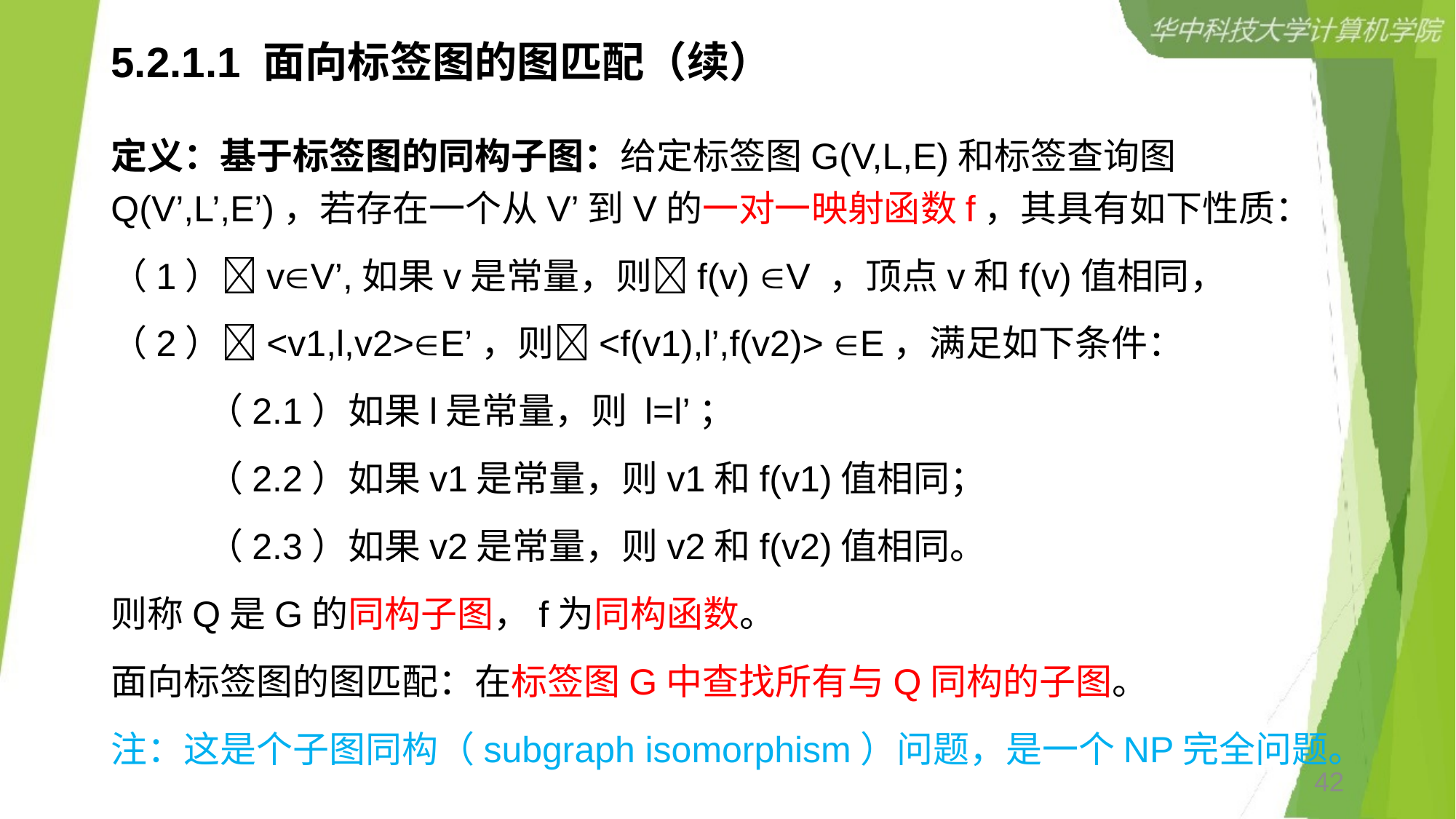

# 5.2.1.1 面向标签图的图匹配（续）
定义：基于标签图的同构子图：给定标签图G(V,L,E)和标签查询图Q(V’,L’,E’)，若存在一个从V’到V的一对一映射函数f，其具有如下性质：
（1）∀v∈V’,如果v是常量，则∃f(v) ∈V ，顶点v和f(v)值相同，
（2）∀<v1,l,v2>∈E’，则∃<f(v1),l’,f(v2)> ∈E，满足如下条件：
（2.1）如果l是常量，则 l=l’；
（2.2）如果v1是常量，则v1和f(v1)值相同；
（2.3）如果v2是常量，则v2和f(v2)值相同。
则称Q是G的同构子图，f为同构函数。
面向标签图的图匹配：在标签图G中查找所有与Q同构的子图。
注：这是个子图同构（subgraph isomorphism）问题，是一个NP完全问题。
42